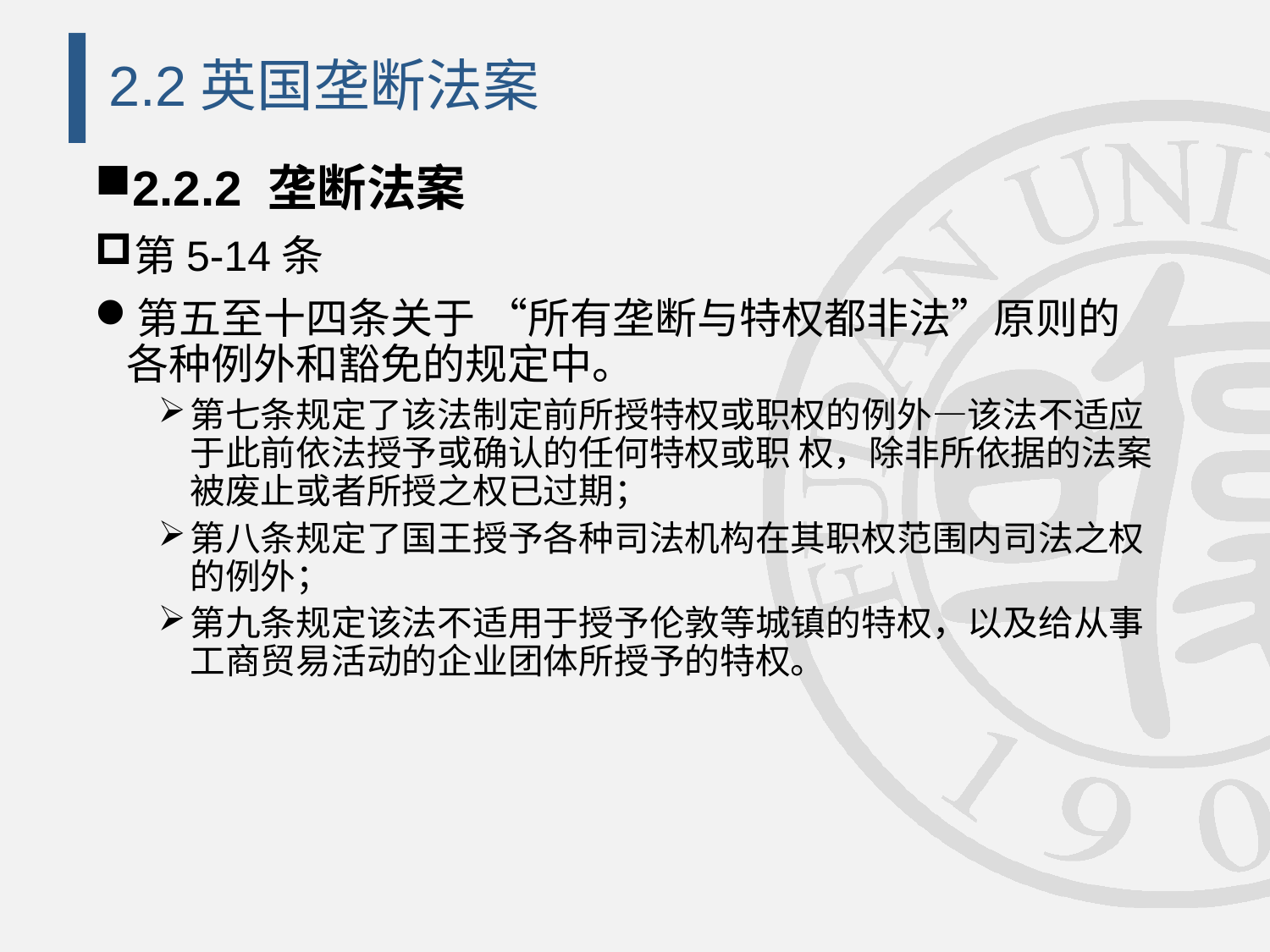

# 2.2英国垄断法案
2.2.2 垄断法案
第5-14条
第五至十四条关于 “所有垄断与特权都非法”原则的各种例外和豁免的规定中。
第七条规定了该法制定前所授特权或职权的例外—该法不适应于此前依法授予或确认的任何特权或职 权，除非所依据的法案被废止或者所授之权已过期；
第八条规定了国王授予各种司法机构在其职权范围内司法之权的例外；
第九条规定该法不适用于授予伦敦等城镇的特权，以及给从事工商贸易活动的企业团体所授予的特权。